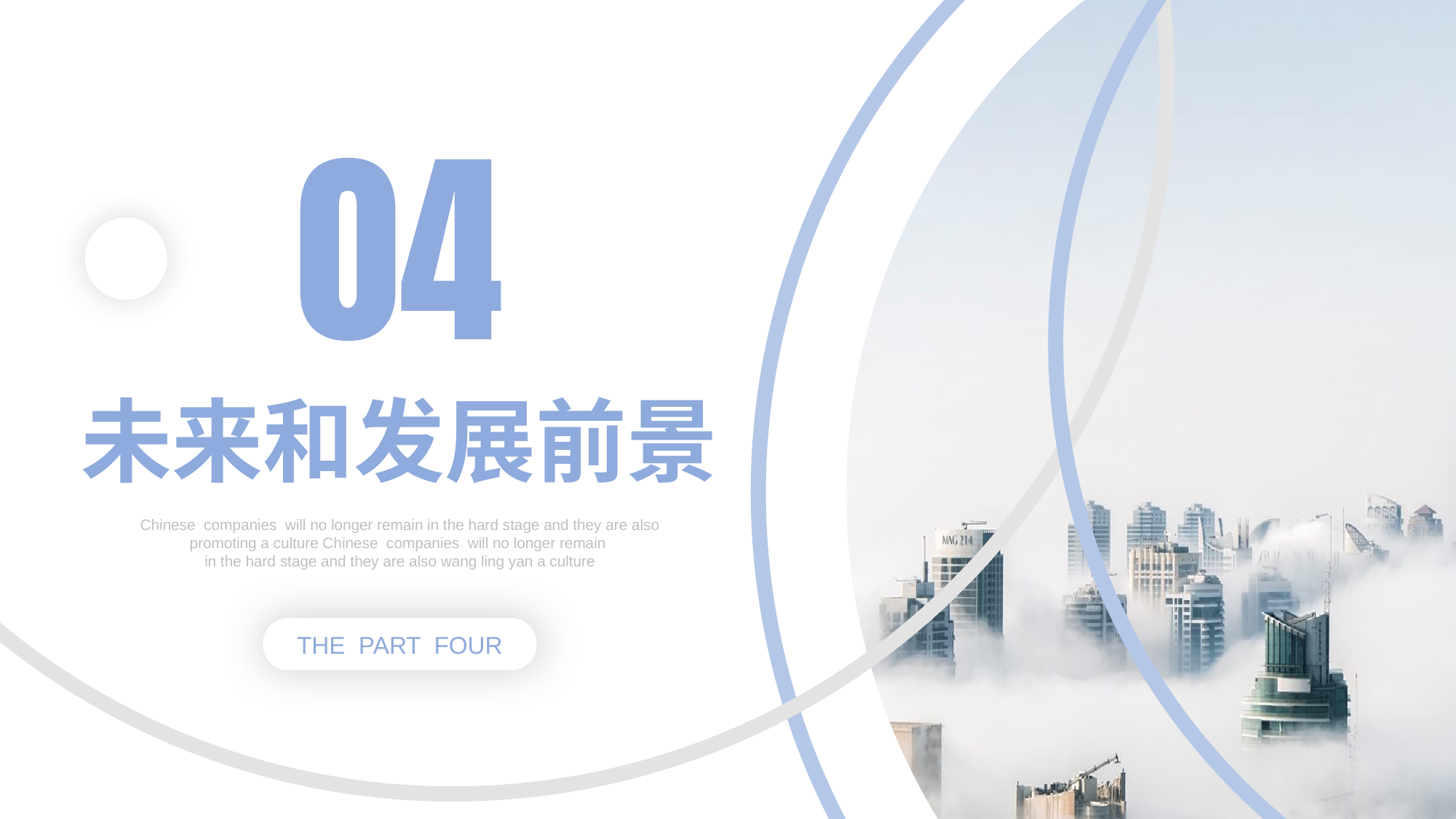

04

未来和发展前景
Chinese  companies  will no longer remain in the hard stage and they are also promoting a culture Chinese  companies  will no longer remain
in the hard stage and they are also wang ling yan a culture

THE  PART  FOUR